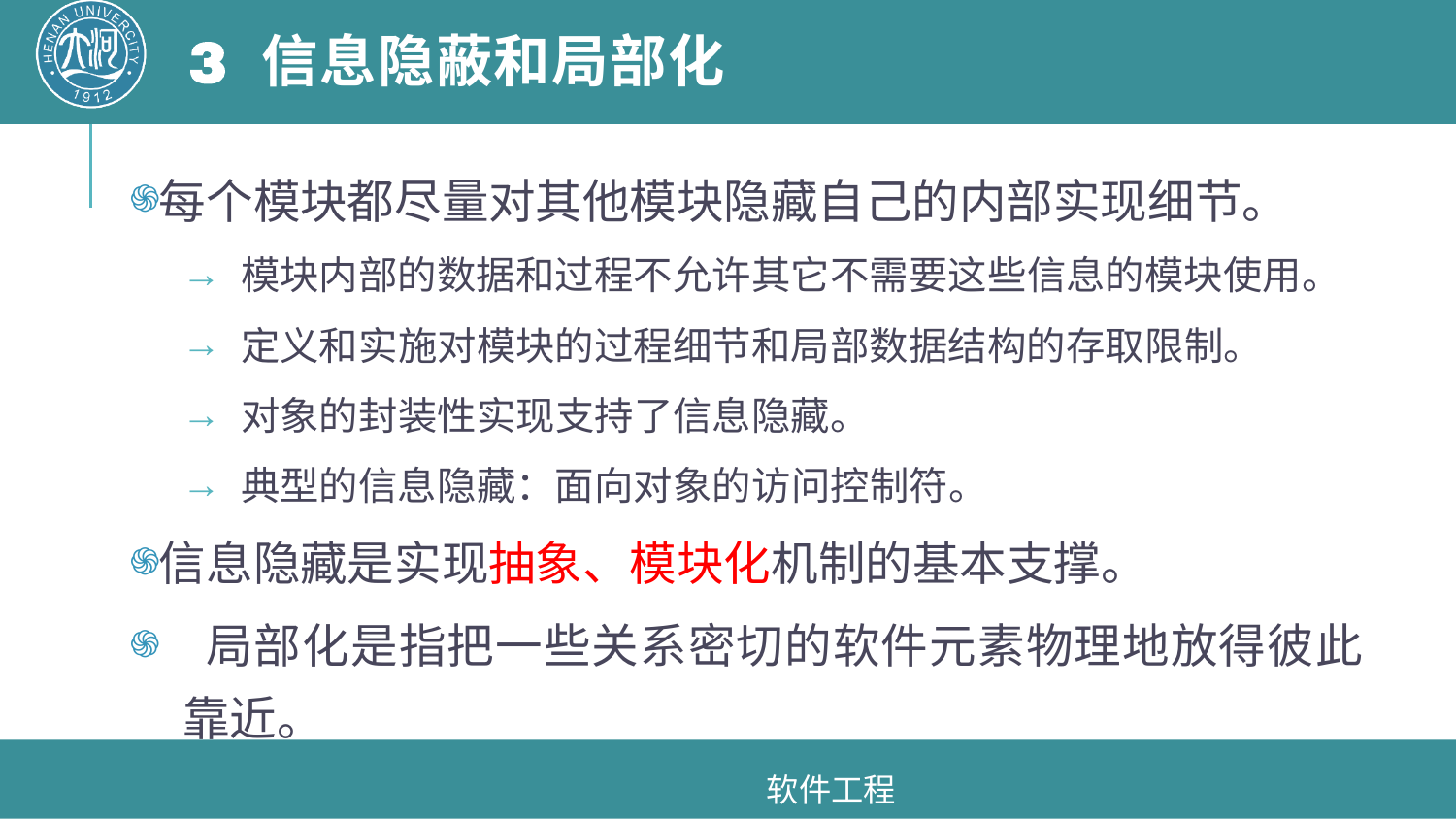

# 3 信息隐蔽和局部化
每个模块都尽量对其他模块隐藏自己的内部实现细节。
模块内部的数据和过程不允许其它不需要这些信息的模块使用。
定义和实施对模块的过程细节和局部数据结构的存取限制。
对象的封装性实现支持了信息隐藏。
典型的信息隐藏：面向对象的访问控制符。
信息隐藏是实现抽象、模块化机制的基本支撑。
 局部化是指把一些关系密切的软件元素物理地放得彼此靠近。

软件工程
144